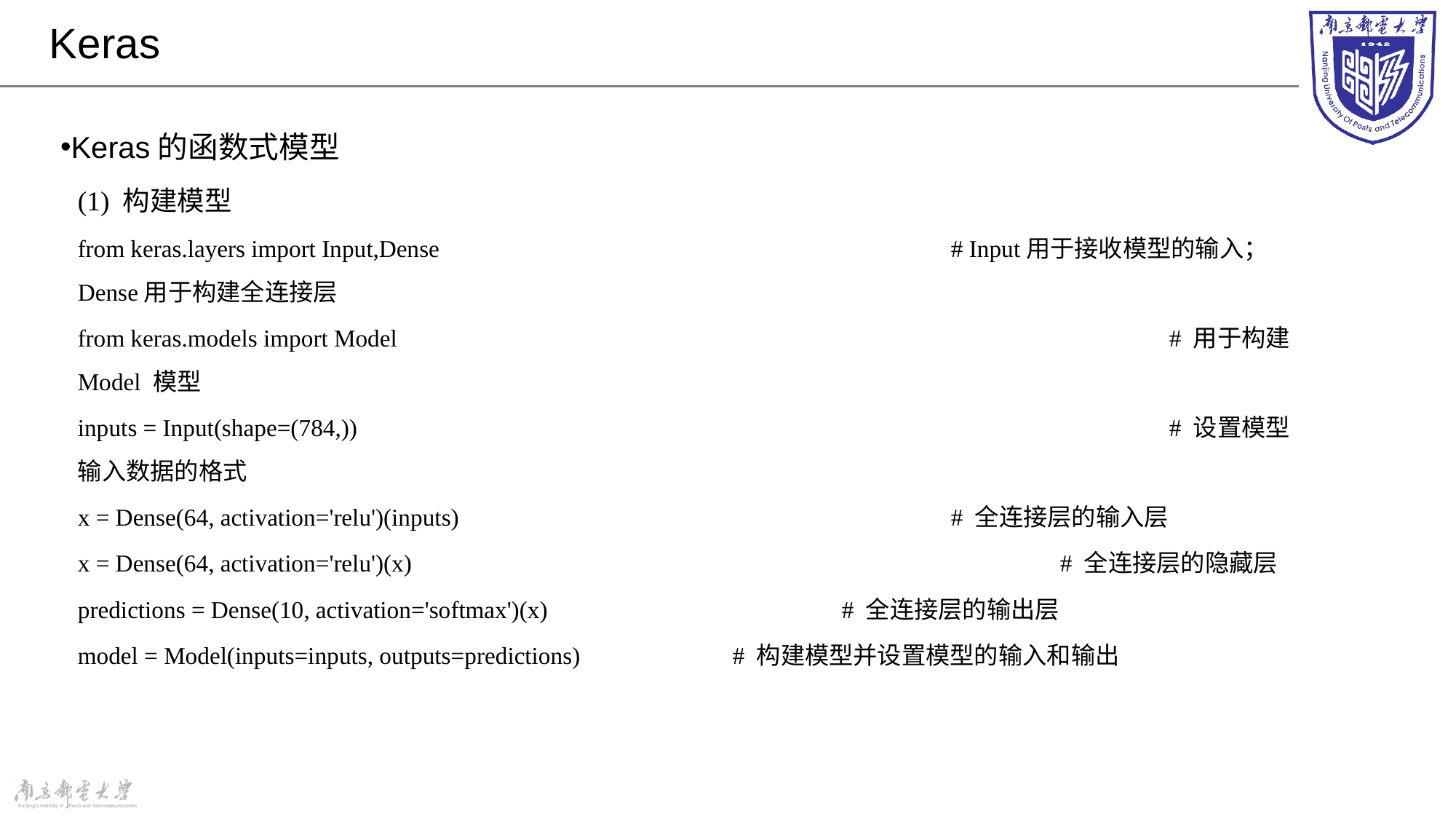

# Keras
Keras的函数式模型
(1) 构建模型
from keras.layers import Input,Dense  					# Input用于接收模型的输入；Dense用于构建全连接层
from keras.models import Model  							# 用于构建Model 模型
inputs = Input(shape=(784,))  								# 设置模型输入数据的格式
x = Dense(64, activation='relu')(inputs)  					# 全连接层的输入层
x = Dense(64, activation='relu')(x)  						# 全连接层的隐藏层
predictions = Dense(10, activation='softmax')(x)  			# 全连接层的输出层
model = Model(inputs=inputs, outputs=predictions)  		# 构建模型并设置模型的输入和输出